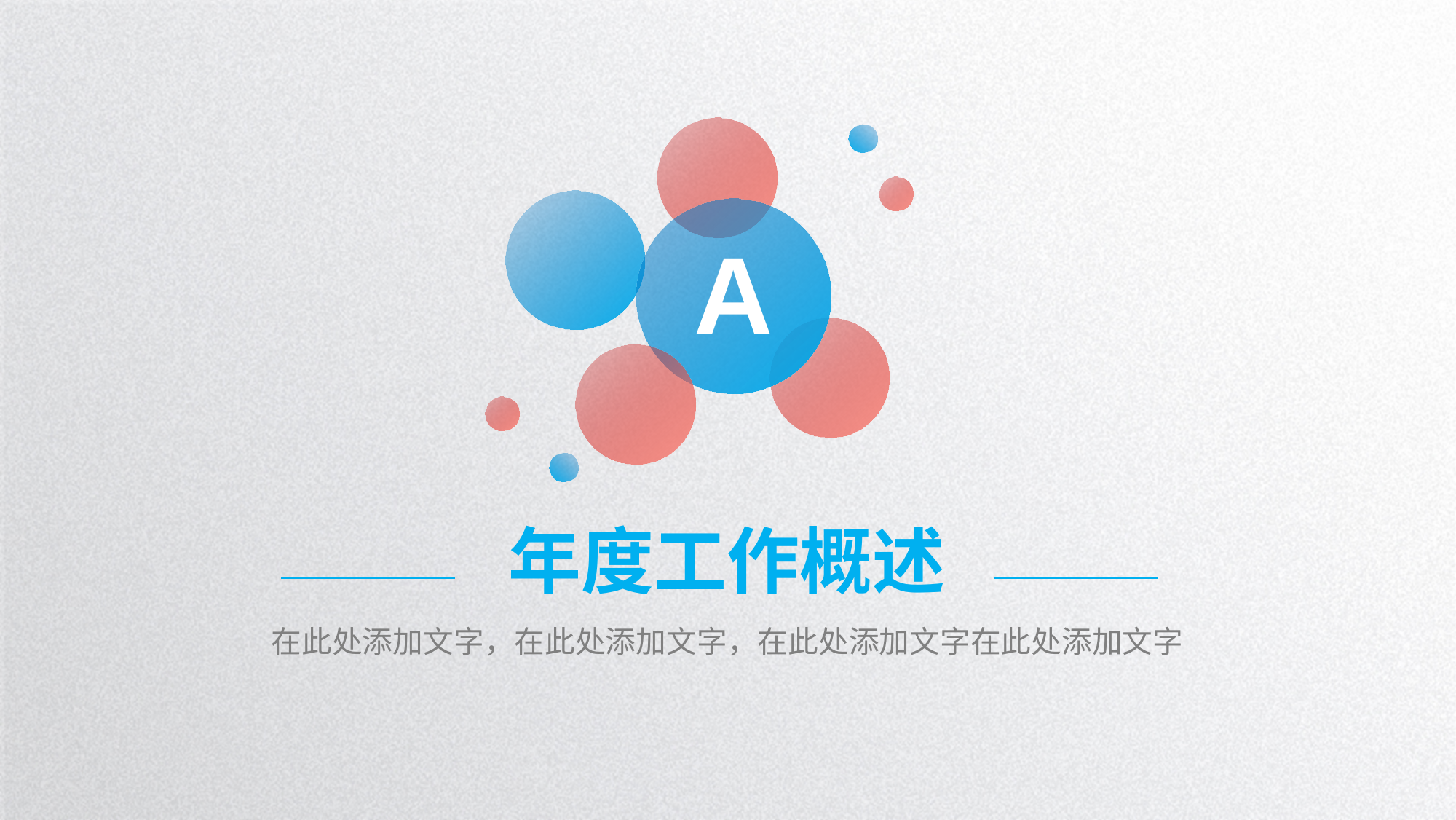

A

年度工作概述
在此处添加文字，在此处添加文字，在此处添加文字在此处添加文字